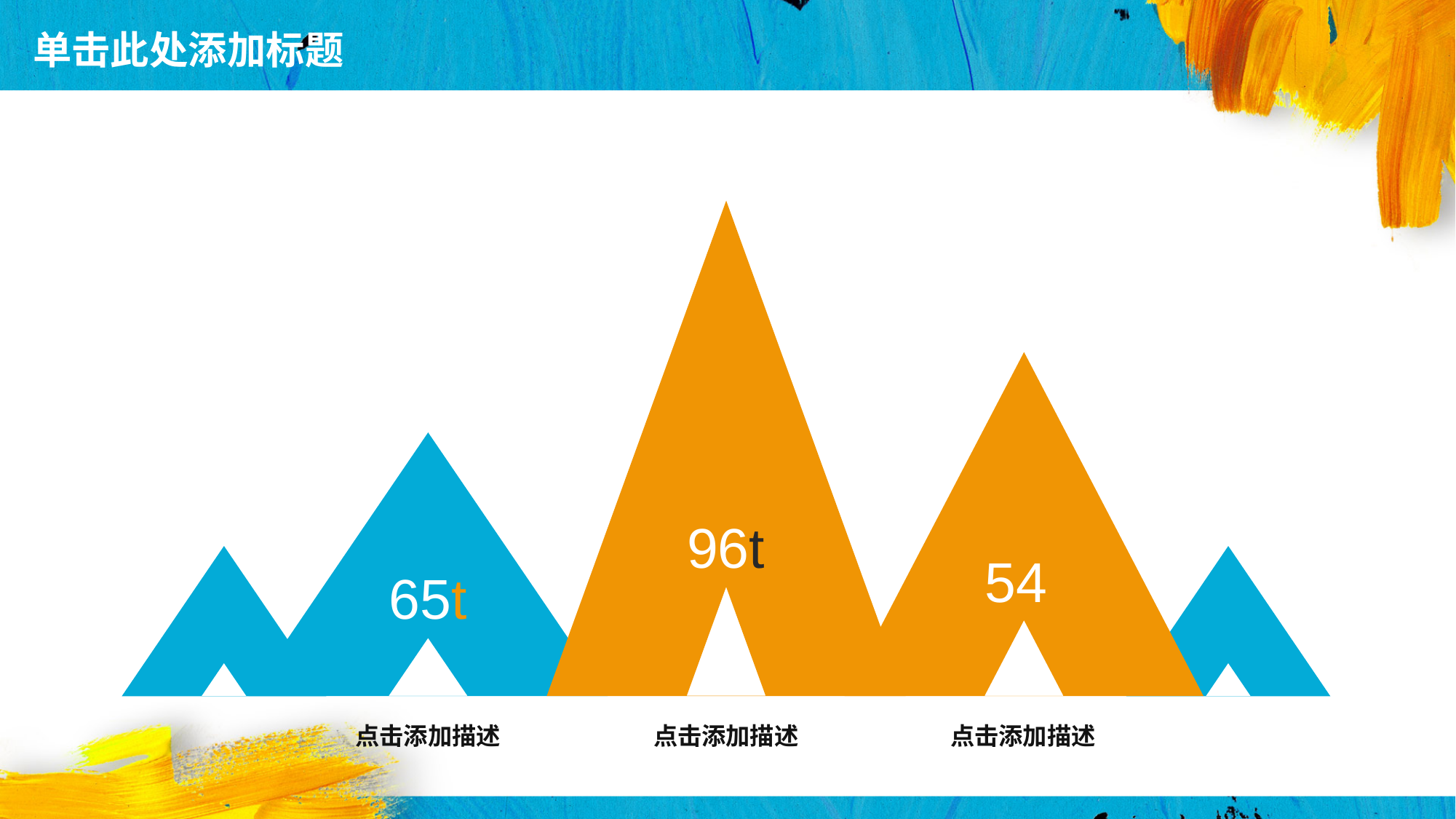

# 单击此处添加标题

96t
54t
65t
点击添加描述
点击添加描述
点击添加描述